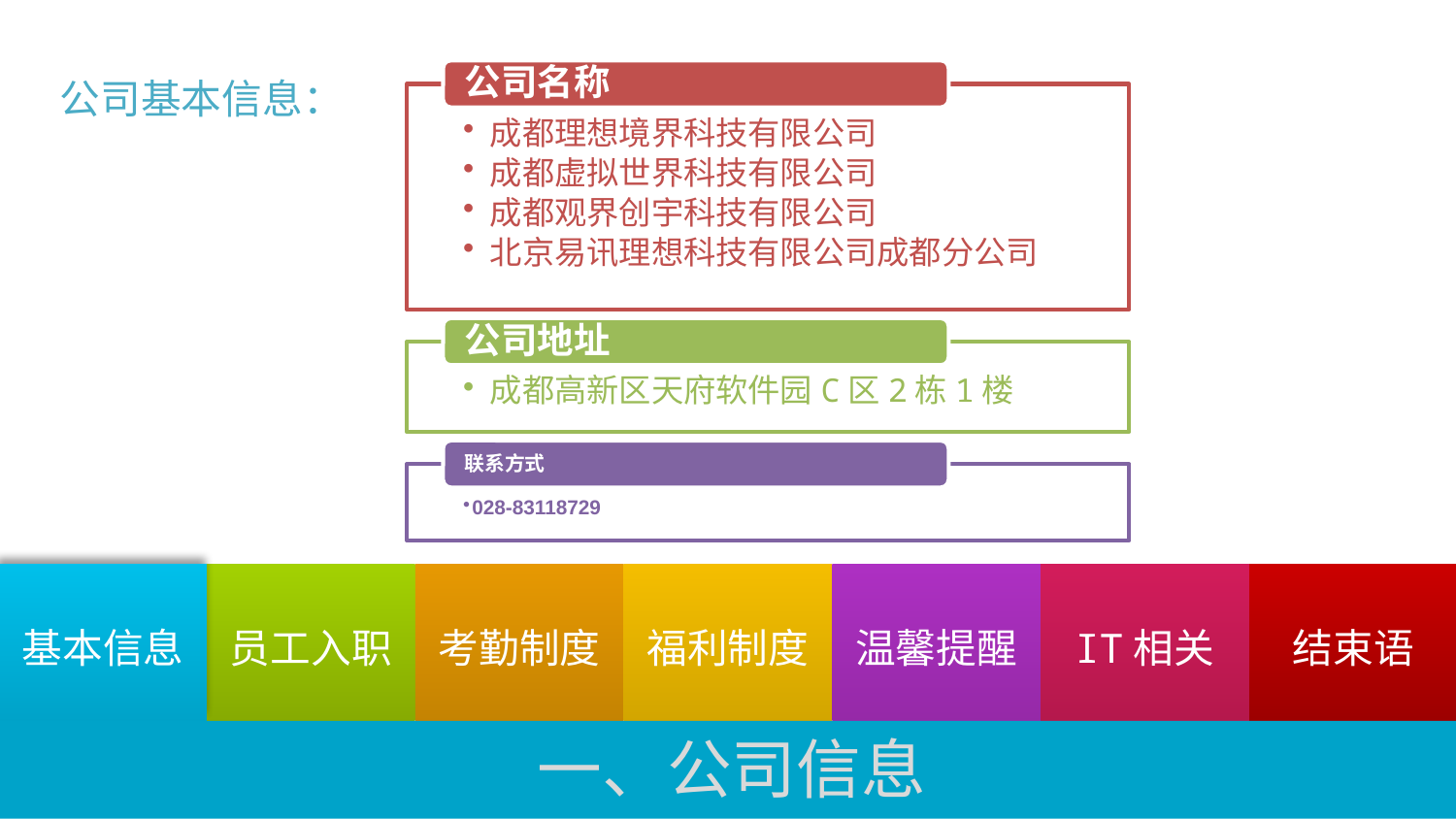

公司基本信息：
成都理想境界科技有限公司
成都虚拟世界科技有限公司
成都观界创宇科技有限公司
北京易讯理想科技有限公司成都分公司
公司名称
成都高新区天府软件园C区2栋1楼
公司地址
028-83118729
联系方式

结束语
温馨提醒
IT相关
基本信息
员工入职
考勤制度
福利制度
一、公司信息